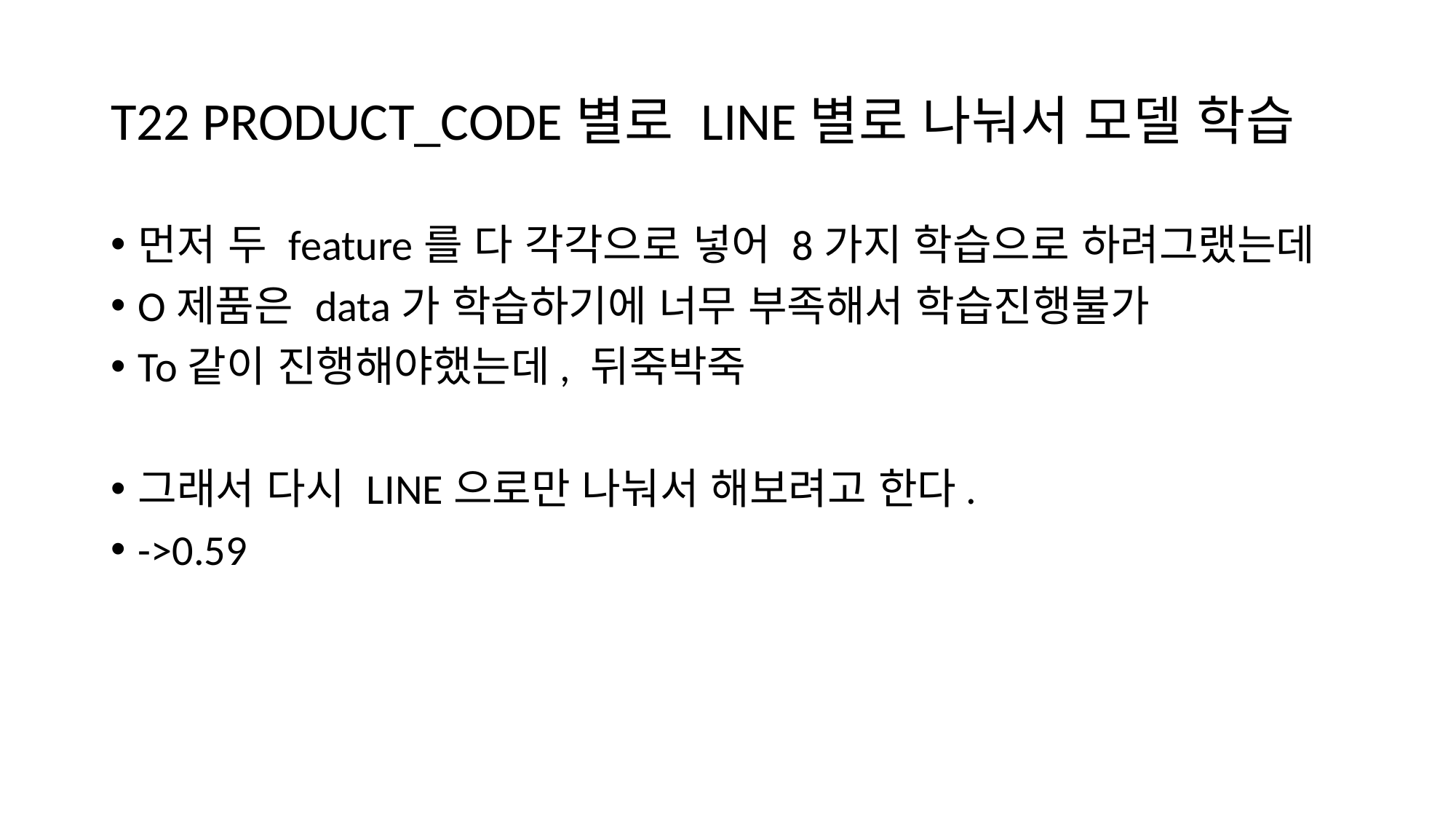

# T22 PRODUCT_CODE별로 LINE별로 나눠서 모델 학습
먼저 두 feature를 다 각각으로 넣어 8가지 학습으로 하려그랬는데
O제품은 data가 학습하기에 너무 부족해서 학습진행불가
To같이 진행해야했는데, 뒤죽박죽

그래서 다시 LINE으로만 나눠서 해보려고 한다.
->0.59